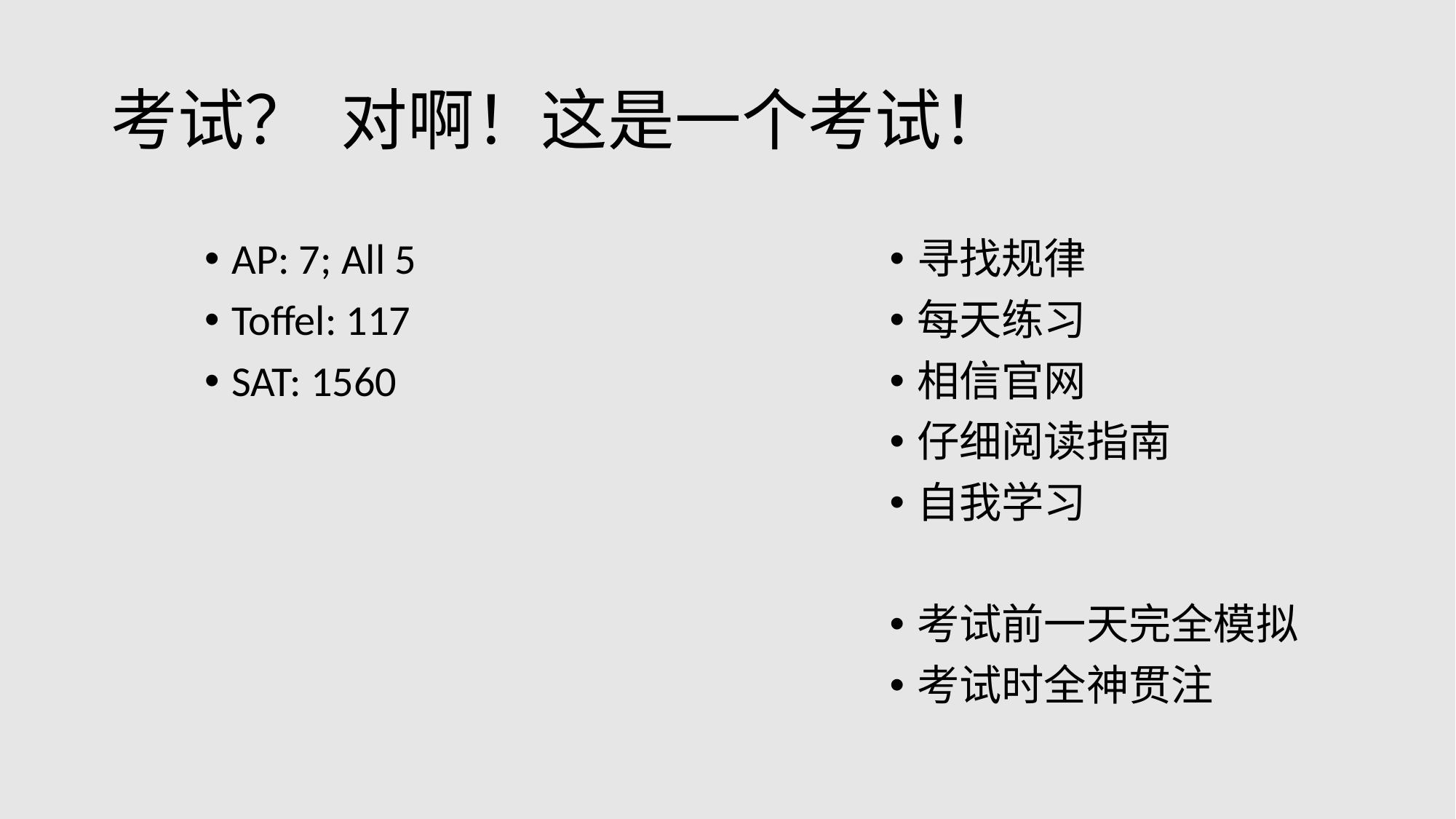

# 考试？  对啊！这是一个考试！
AP: 7; All 5
Toffel: 117
SAT: 1560
寻找规律
每天练习
相信官网
仔细阅读指南
自我学习

考试前一天完全模拟
考试时全神贯注